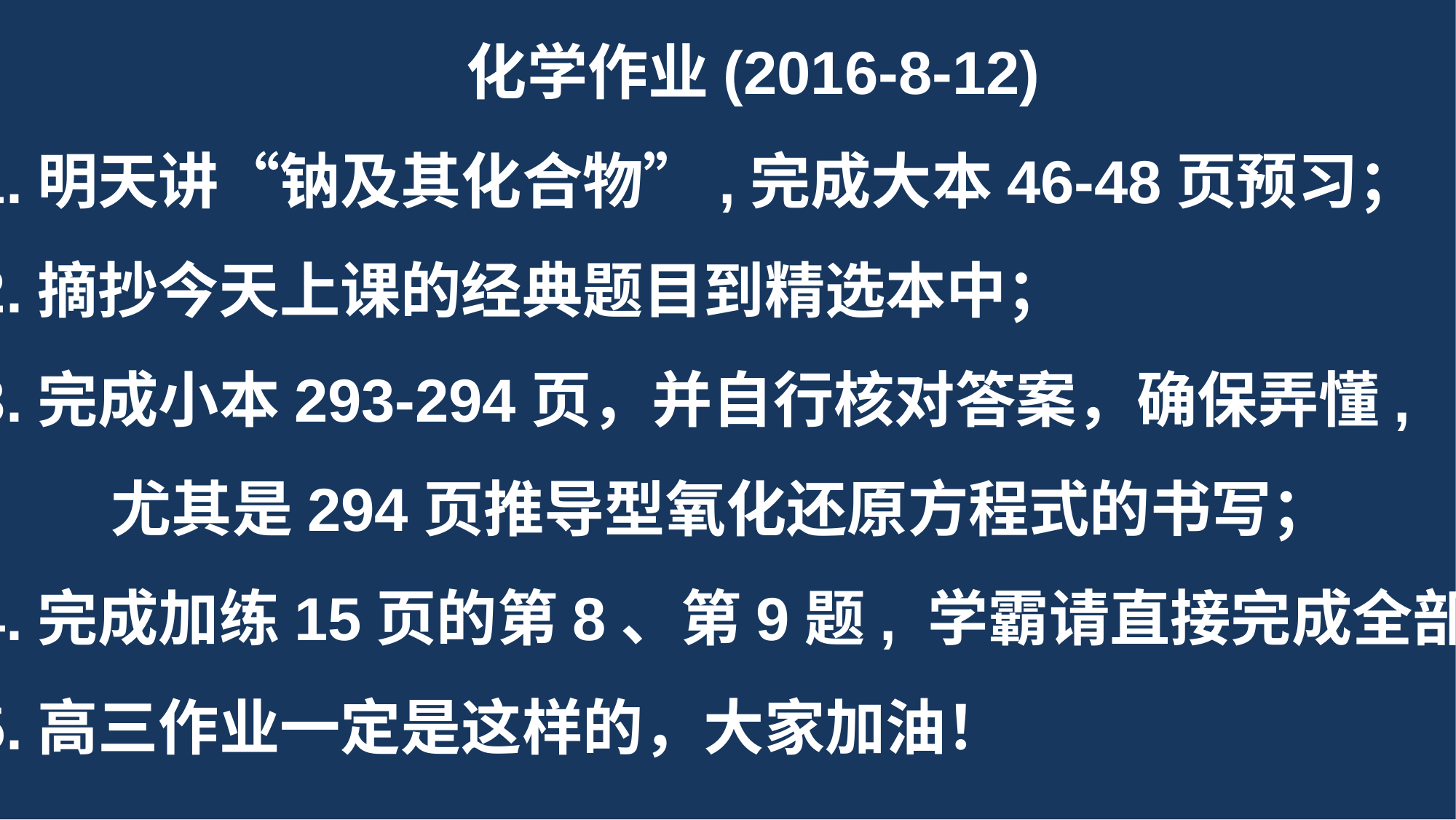

化学作业(2016-8-12)
1.明天讲“钠及其化合物”,完成大本46-48页预习；
2.摘抄今天上课的经典题目到精选本中；
3.完成小本293-294页，并自行核对答案，确保弄懂,
         尤其是294页推导型氧化还原方程式的书写；
4.完成加练15页的第8、第9题, 学霸请直接完成全部；
5.高三作业一定是这样的，大家加油！